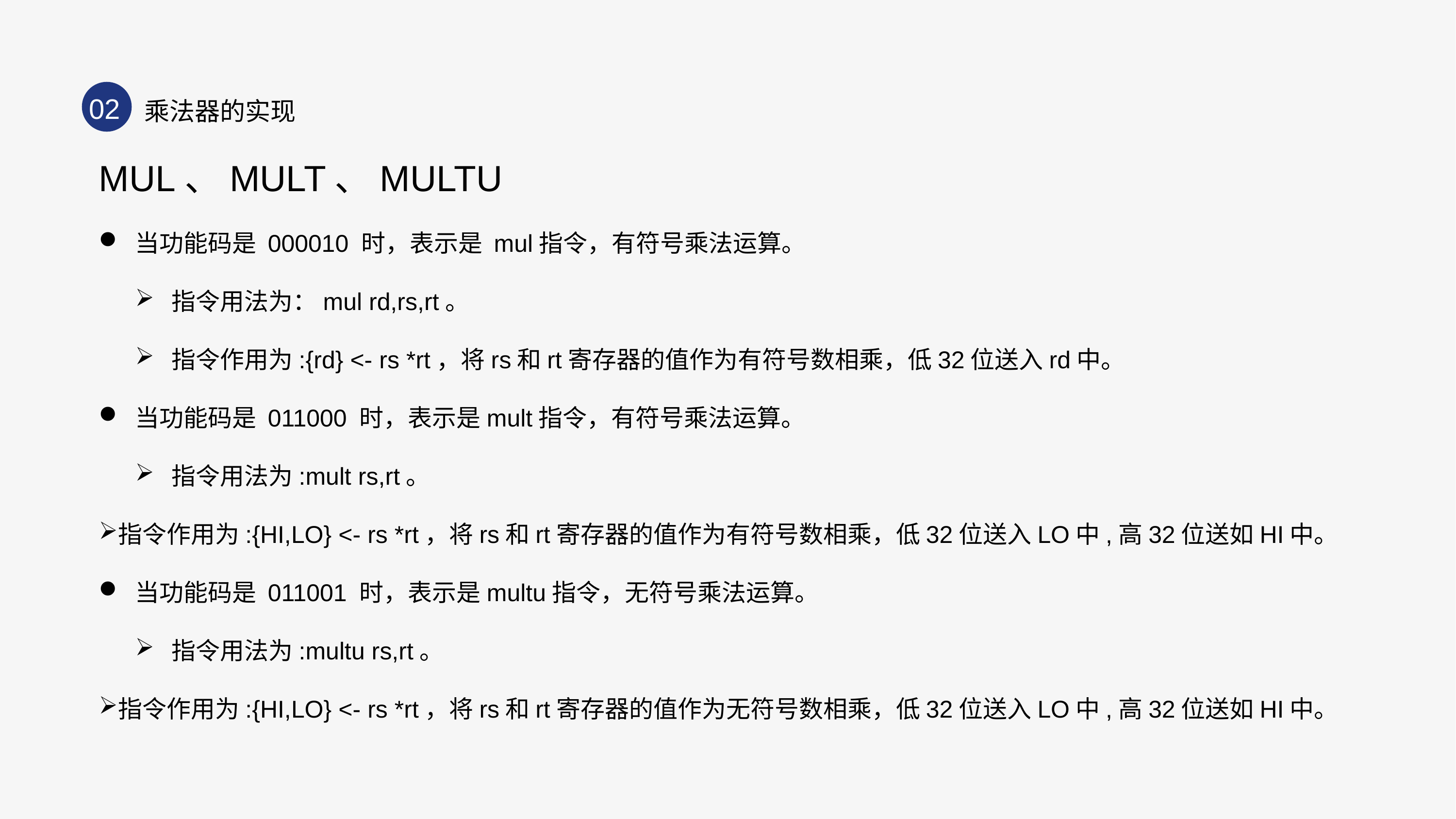

02
乘法器的实现
MUL、MULT、MULTU
当功能码是 000010 时，表示是 mul指令，有符号乘法运算。
指令用法为：mul rd,rs,rt。
指令作用为:{rd} <- rs *rt，将rs和rt寄存器的值作为有符号数相乘，低32位送入rd中。
当功能码是 011000 时，表示是mult指令，有符号乘法运算。
指令用法为:mult rs,rt。
指令作用为:{HI,LO} <- rs *rt，将rs和rt寄存器的值作为有符号数相乘，低32位送入LO中,高32位送如HI中。
当功能码是 011001 时，表示是multu指令，无符号乘法运算。
指令用法为:multu rs,rt。
指令作用为:{HI,LO} <- rs *rt，将rs和rt寄存器的值作为无符号数相乘，低32位送入LO中,高32位送如HI中。